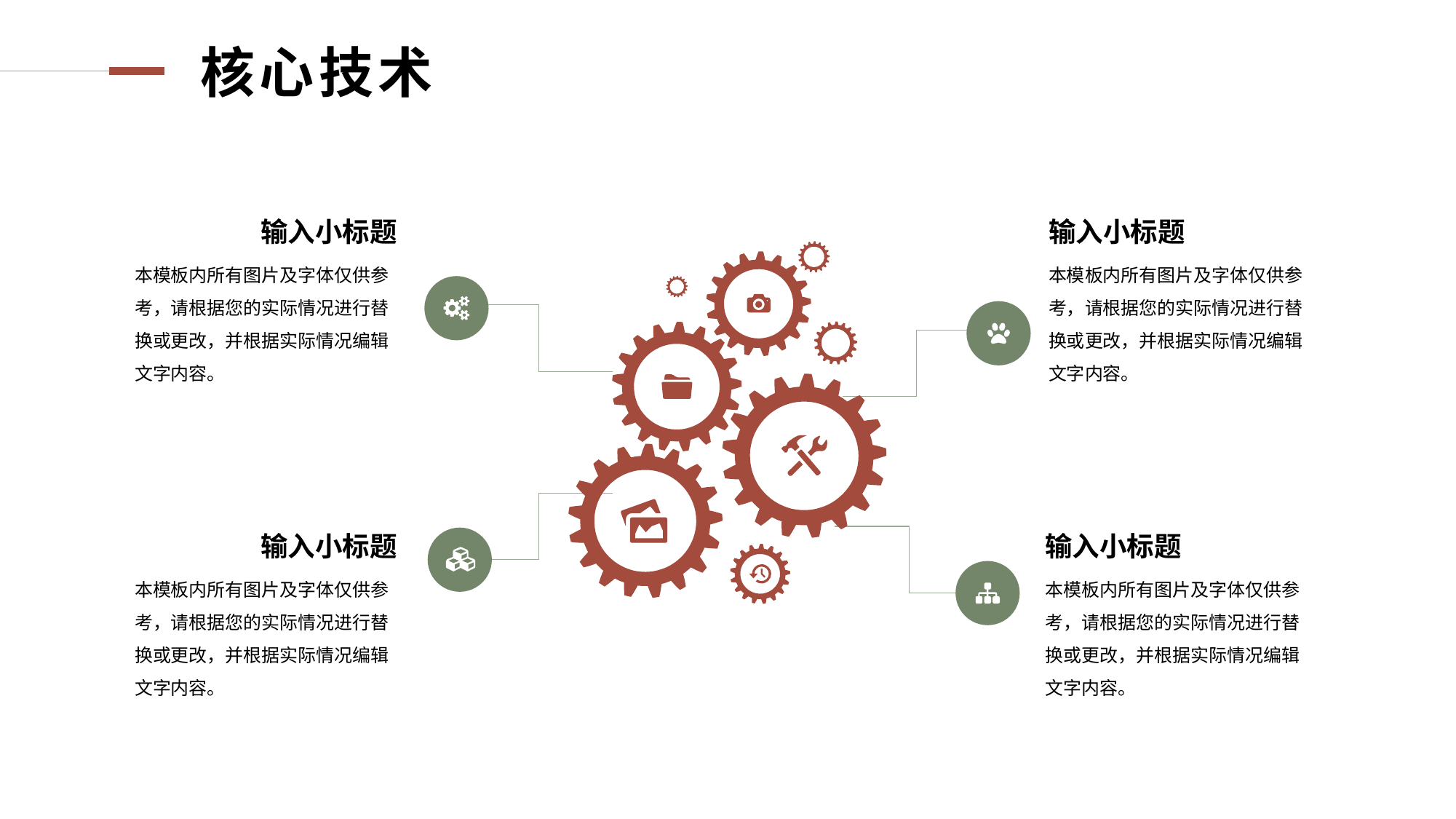

核心技术

输入小标题
输入小标题

本模板内所有图片及字体仅供参考，请根据您的实际情况进行替换或更改，并根据实际情况编辑文字内容。
本模板内所有图片及字体仅供参考，请根据您的实际情况进行替换或更改，并根据实际情况编辑文字内容。
输入小标题
输入小标题
本模板内所有图片及字体仅供参考，请根据您的实际情况进行替换或更改，并根据实际情况编辑文字内容。
本模板内所有图片及字体仅供参考，请根据您的实际情况进行替换或更改，并根据实际情况编辑文字内容。